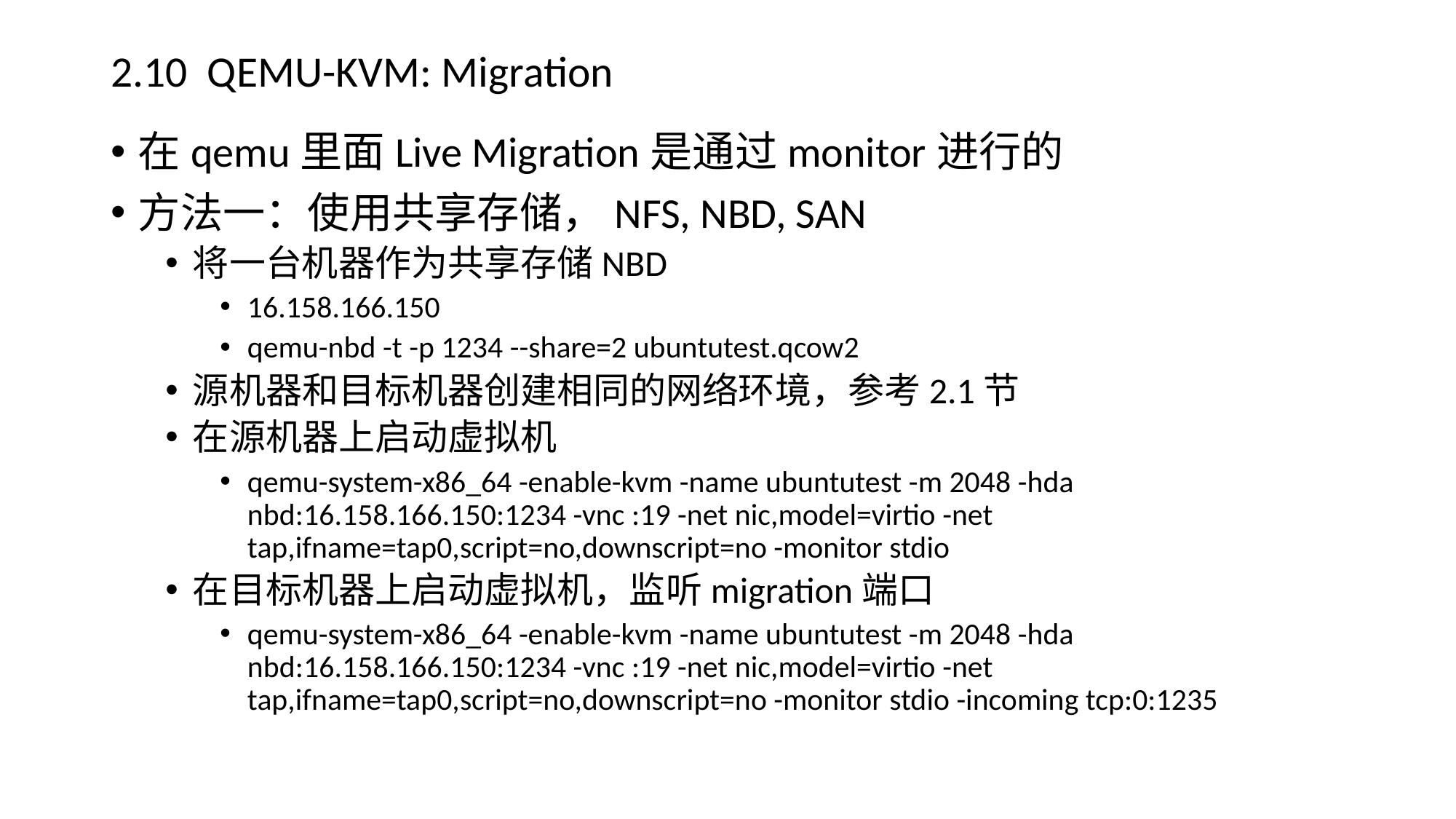

# 2.10  QEMU-KVM: Migration
在qemu里面Live Migration是通过monitor进行的
方法一：使用共享存储，NFS, NBD, SAN
将一台机器作为共享存储NBD
16.158.166.150
qemu-nbd -t -p 1234 --share=2 ubuntutest.qcow2
源机器和目标机器创建相同的网络环境，参考2.1节
在源机器上启动虚拟机
qemu-system-x86_64 -enable-kvm -name ubuntutest -m 2048 -hda nbd:16.158.166.150:1234 -vnc :19 -net nic,model=virtio -net tap,ifname=tap0,script=no,downscript=no -monitor stdio
在目标机器上启动虚拟机，监听migration端口
qemu-system-x86_64 -enable-kvm -name ubuntutest -m 2048 -hda nbd:16.158.166.150:1234 -vnc :19 -net nic,model=virtio -net tap,ifname=tap0,script=no,downscript=no -monitor stdio -incoming tcp:0:1235